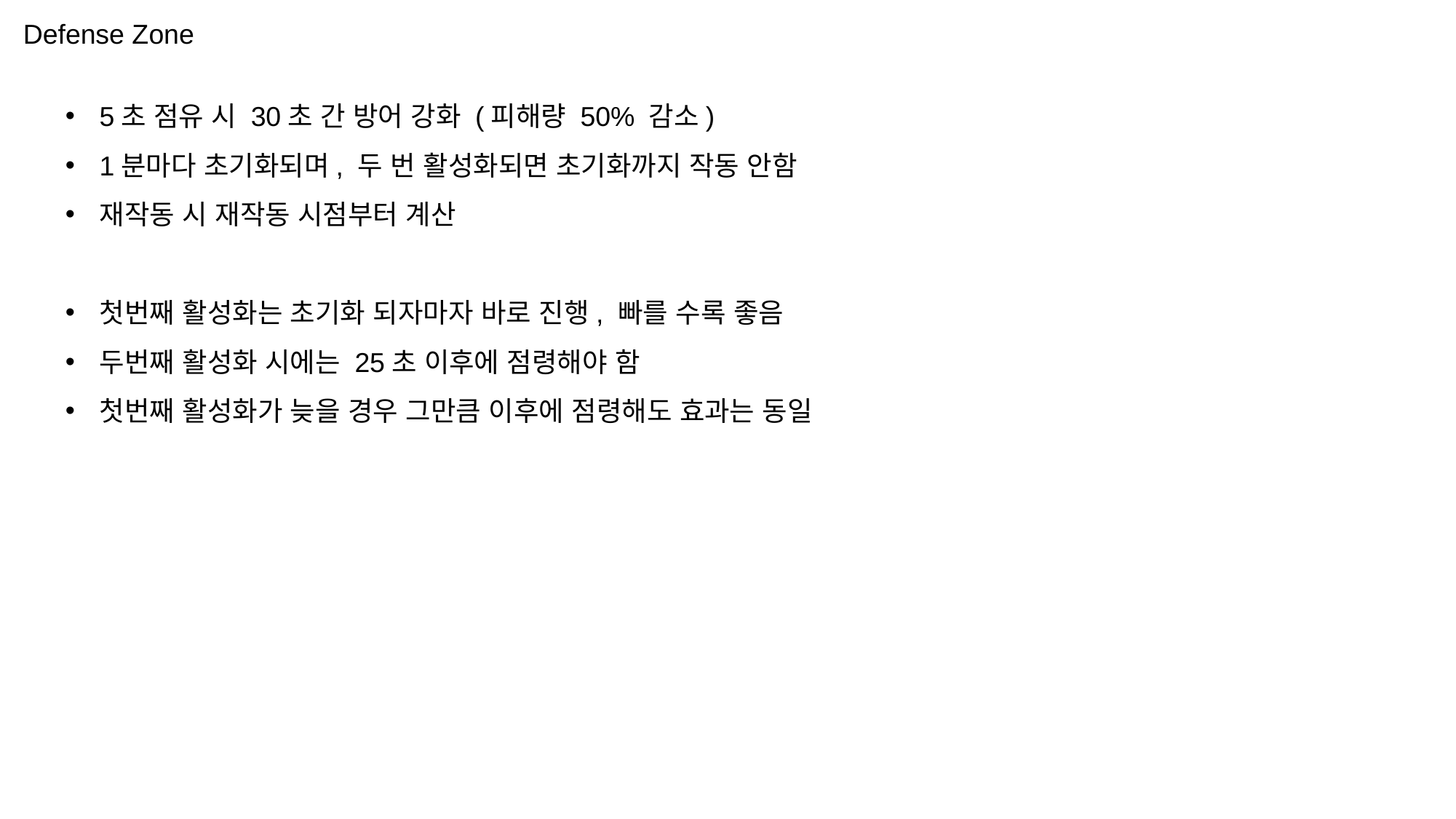

Defense Zone
5초 점유 시 30초 간 방어 강화 (피해량 50% 감소)
1분마다 초기화되며, 두 번 활성화되면 초기화까지 작동 안함
재작동 시 재작동 시점부터 계산

첫번째 활성화는 초기화 되자마자 바로 진행, 빠를 수록 좋음
두번째 활성화 시에는 25초 이후에 점령해야 함
첫번째 활성화가 늦을 경우 그만큼 이후에 점령해도 효과는 동일